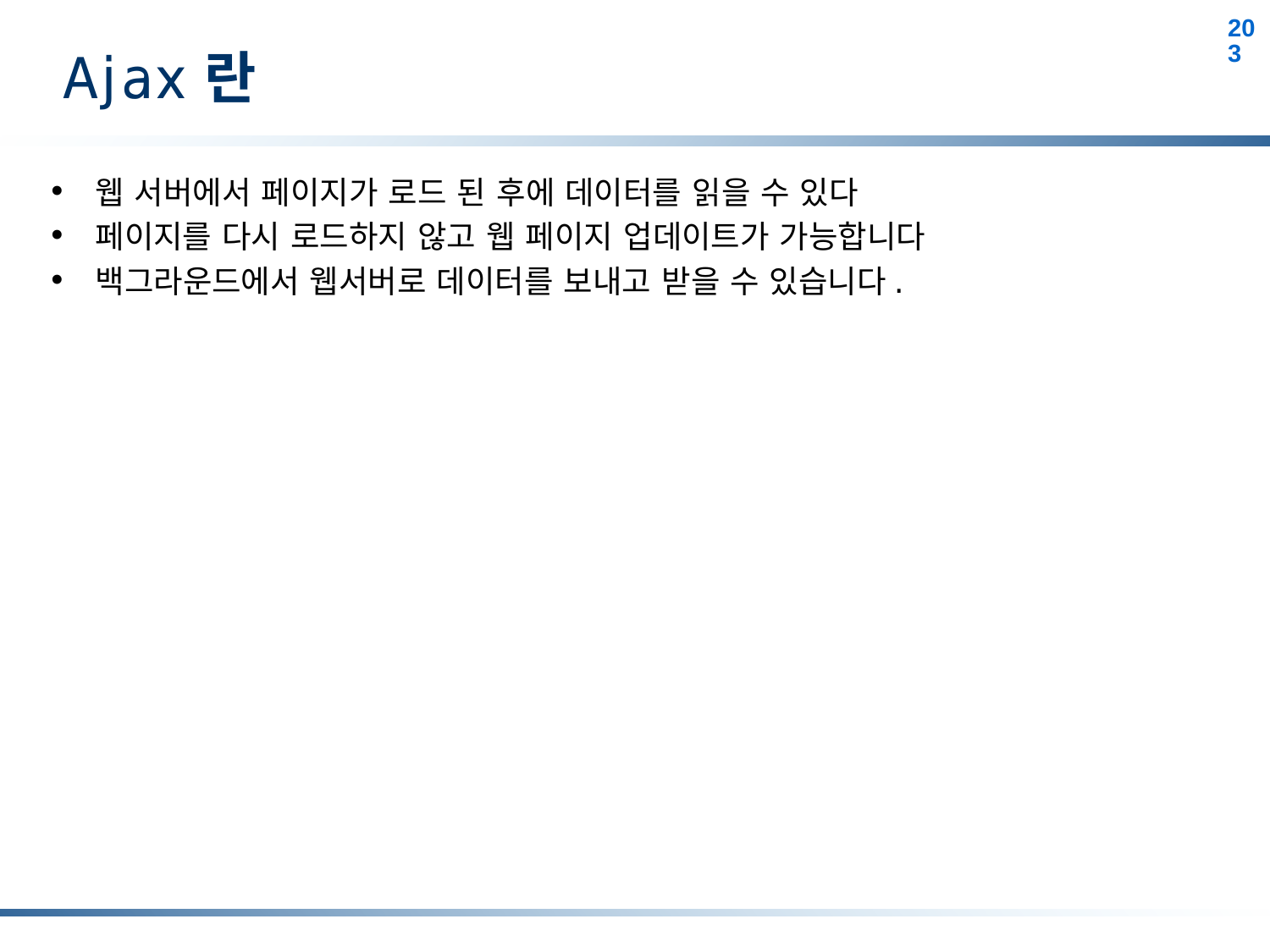

# Ajax란
웹 서버에서 페이지가 로드 된 후에 데이터를 읽을 수 있다
페이지를 다시 로드하지 않고 웹 페이지 업데이트가 가능합니다
백그라운드에서 웹서버로 데이터를 보내고 받을 수 있습니다.

203